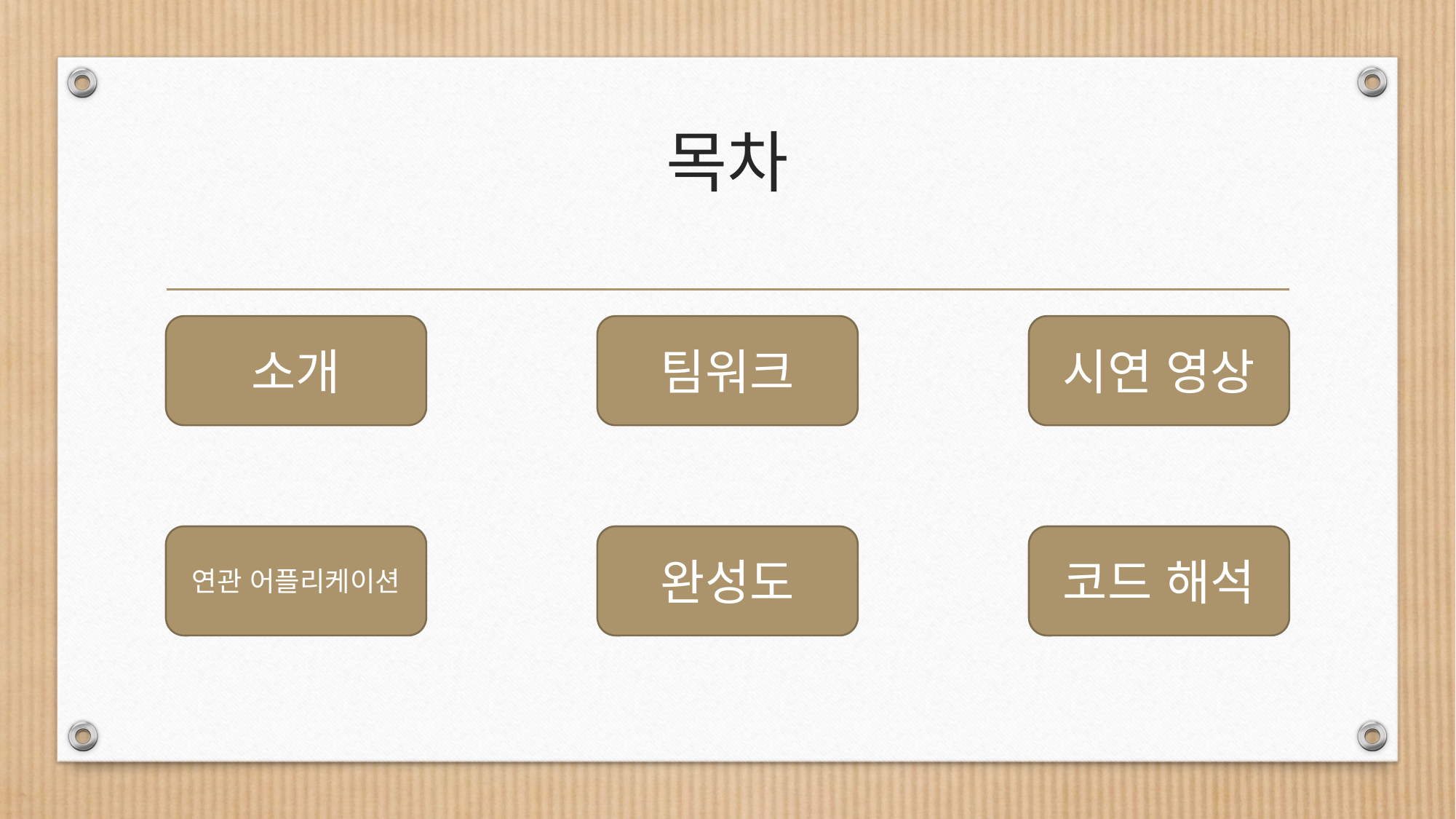

# 목차
소개
팀워크
시연 영상
연관 어플리케이션
완성도
코드 해석